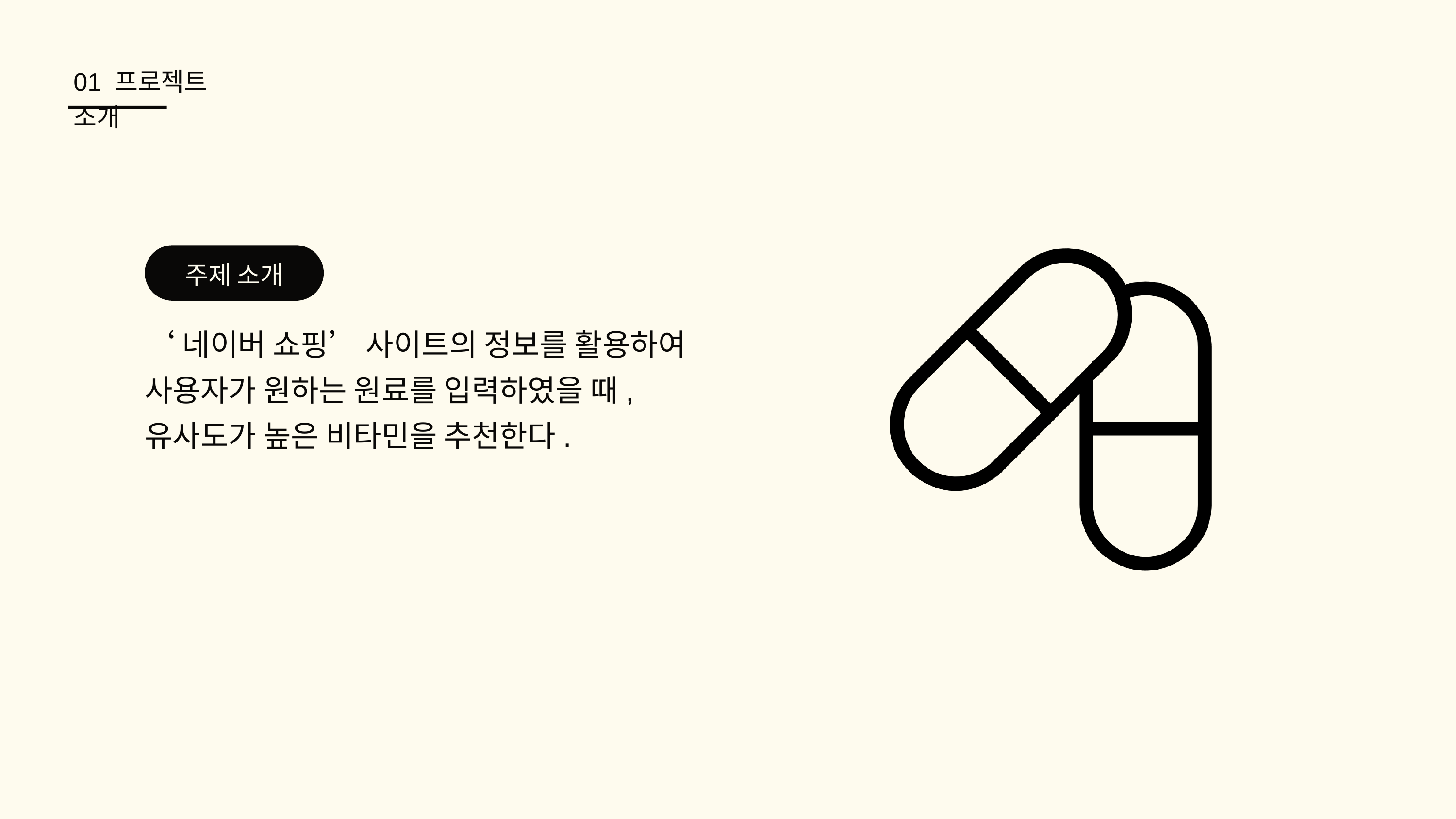

01 프로젝트 소개

주제 소개
‘네이버 쇼핑’ 사이트의 정보를 활용하여 사용자가 원하는 원료를 입력하였을 때, 유사도가 높은 비타민을 추천한다.